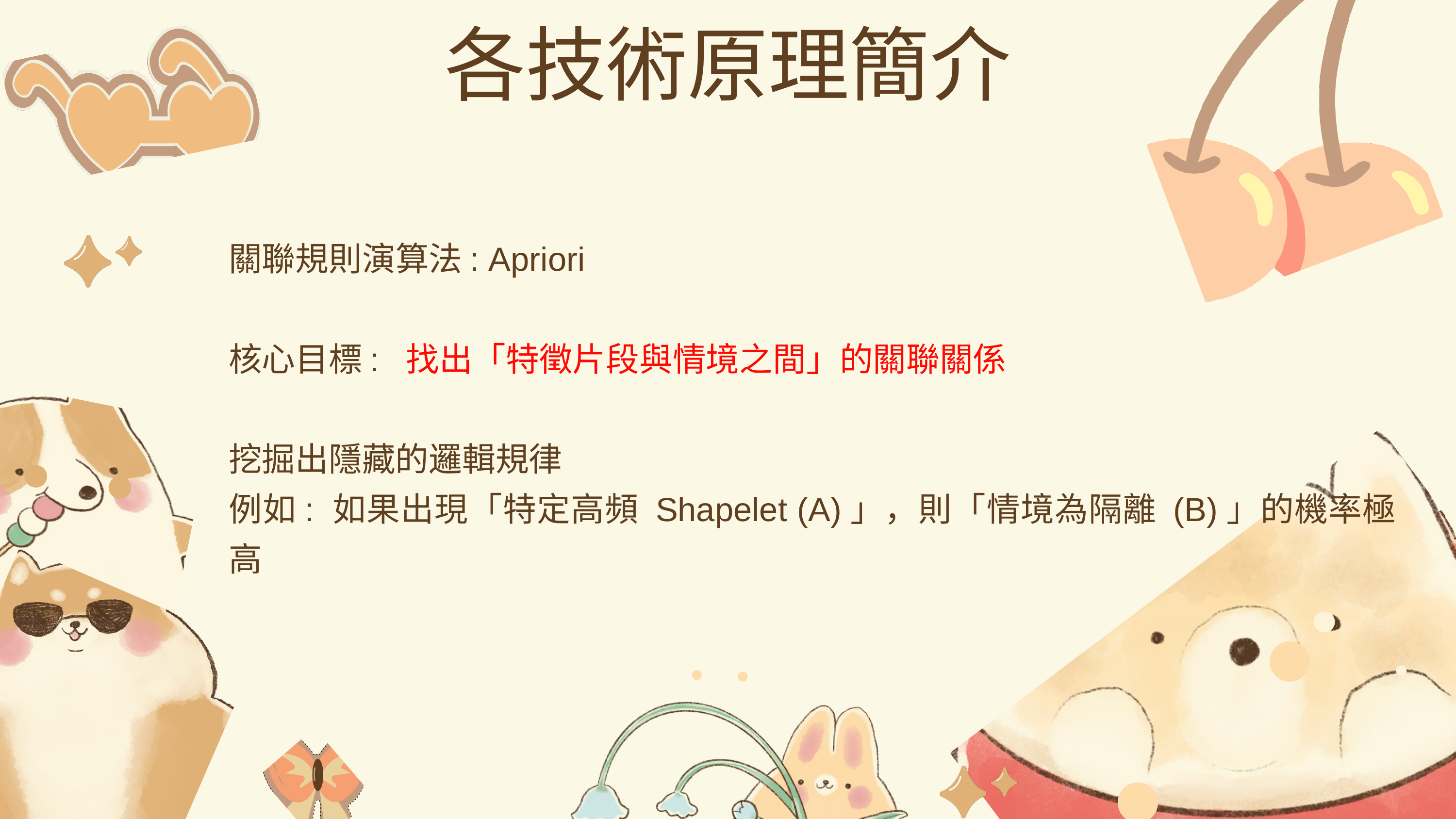

各技術原理簡介

關聯規則演算法: Apriori

核心目標:  找出「特徵片段與情境之間」的關聯關係

挖掘出隱藏的邏輯規律
例如: 如果出現「特定高頻 Shapelet (A)」，則「情境為隔離 (B)」的機率極高

12